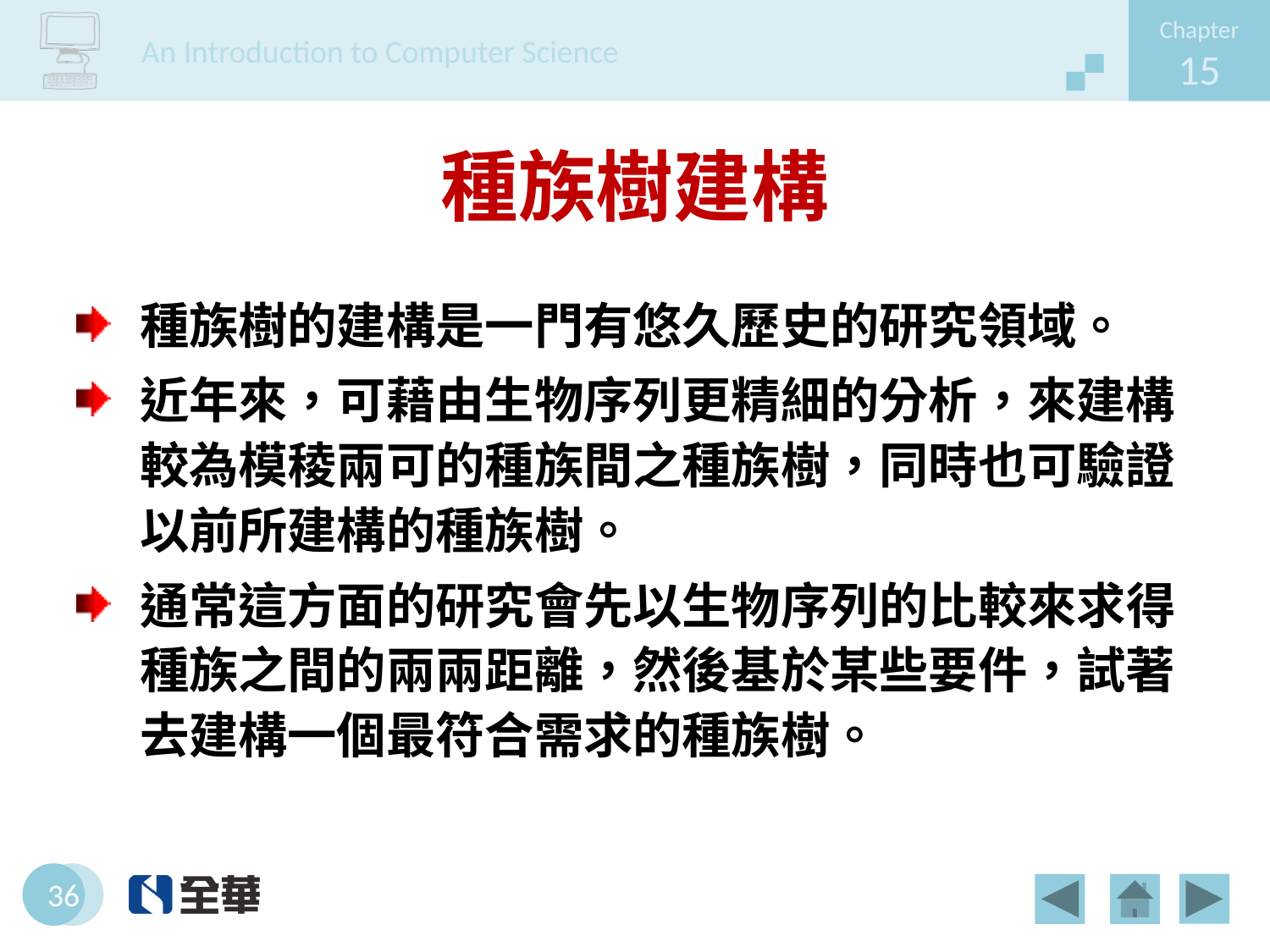

# 種族樹建構
種族樹的建構是一門有悠久歷史的研究領域。
近年來，可藉由生物序列更精細的分析，來建構較為模稜兩可的種族間之種族樹，同時也可驗證以前所建構的種族樹。
通常這方面的研究會先以生物序列的比較來求得種族之間的兩兩距離，然後基於某些要件，試著去建構一個最符合需求的種族樹。